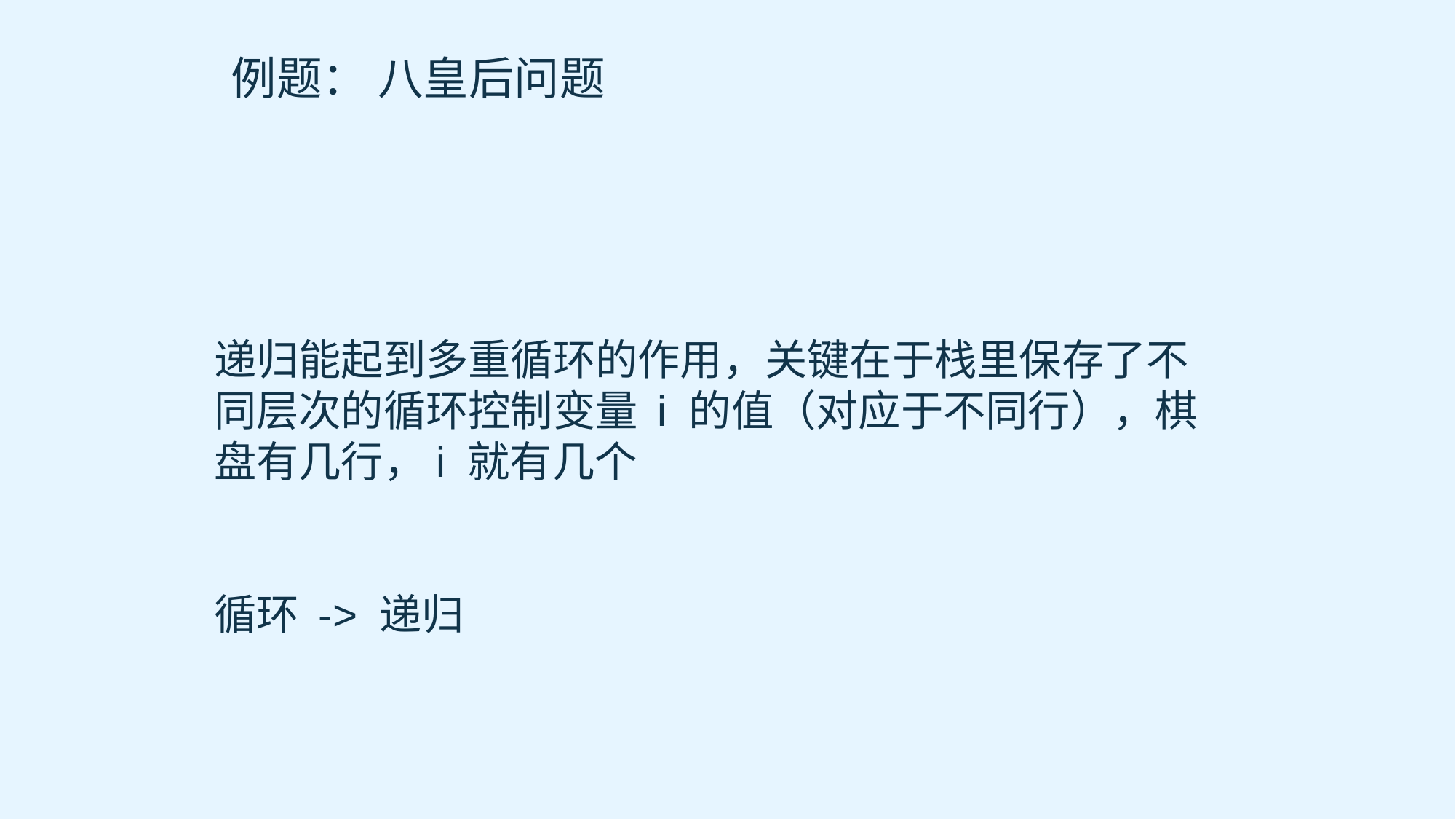

例题： 八皇后问题
递归能起到多重循环的作用，关键在于栈里保存了不同层次的循环控制变量 i 的值（对应于不同行），棋盘有几行，i 就有几个

循环 -> 递归